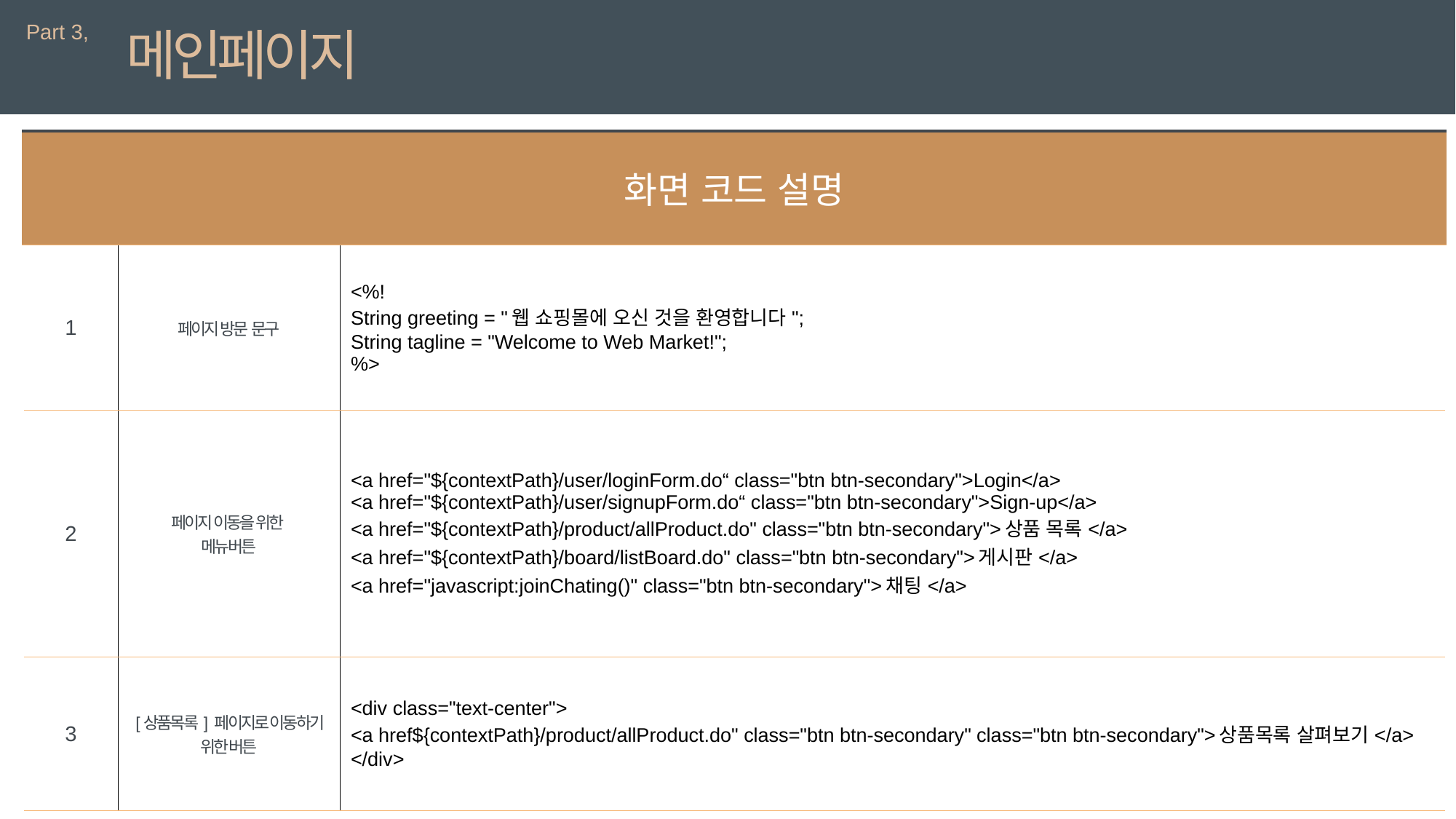

Part 3,
메인페이지
| 화면 코드 설명 |
| --- |
| 1 | 페이지 방문 문구 | <%! String greeting = "웹 쇼핑몰에 오신 것을 환영합니다"; String tagline = "Welcome to Web Market!"; %> |
| --- | --- | --- |
| 2 | 페이지 이동을 위한 메뉴버튼 | <a href="${contextPath}/user/loginForm.do“ class="btn btn-secondary">Login</a> <a href="${contextPath}/user/signupForm.do“ class="btn btn-secondary">Sign-up</a> <a href="${contextPath}/product/allProduct.do" class="btn btn-secondary">상품 목록</a> <a href="${contextPath}/board/listBoard.do" class="btn btn-secondary">게시판</a> <a href="javascript:joinChating()" class="btn btn-secondary">채팅</a> |
| 3 | [상품목록] 페이지로 이동하기 위한 버튼 | <div class="text-center"> <a href${contextPath}/product/allProduct.do" class="btn btn-secondary" class="btn btn-secondary">상품목록 살펴보기</a> </div> |